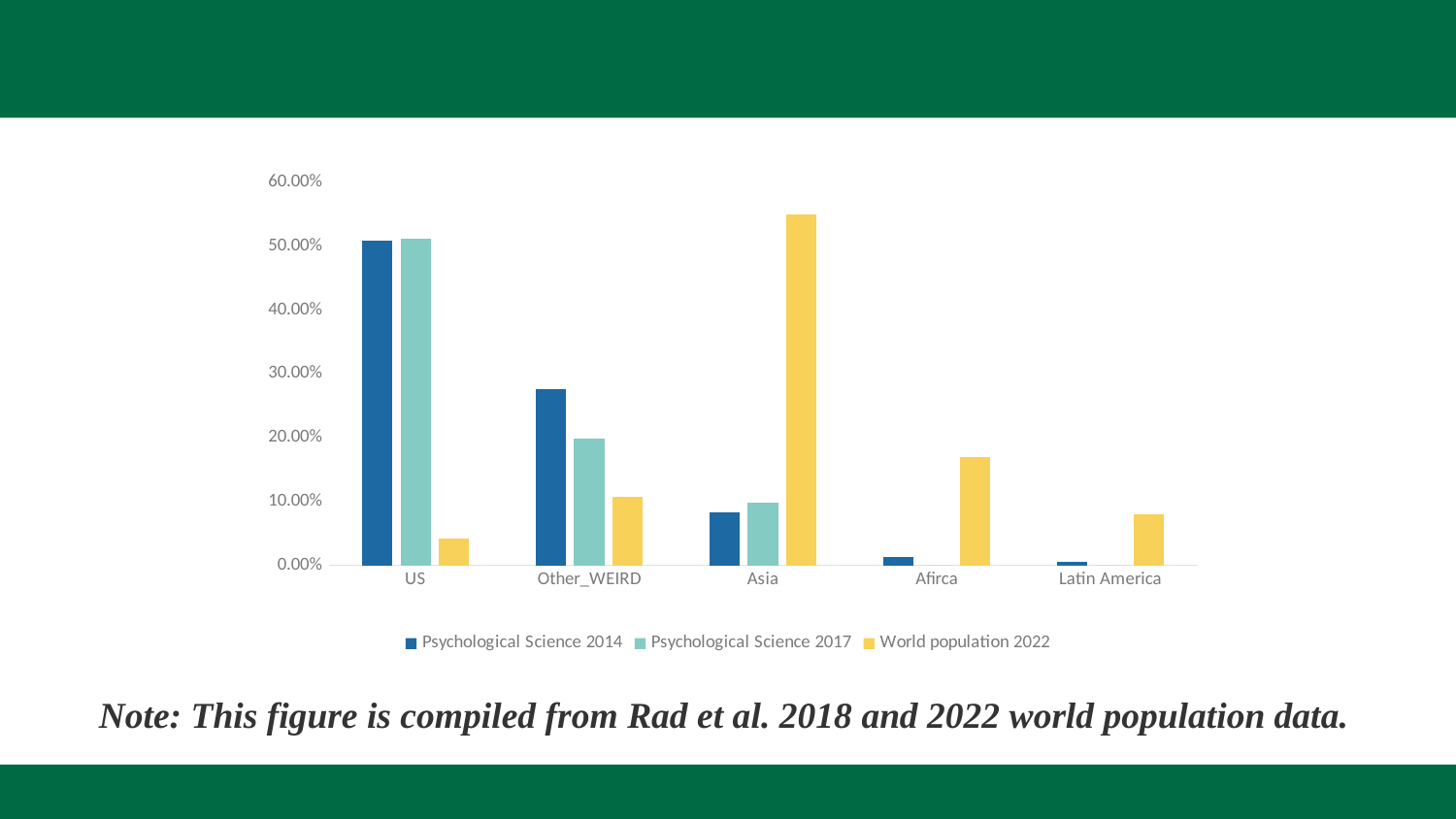

Research background

### Chart

| Category | Psychological Science 2014 | Psychological Science 2017 | World population 2022 |
|---|---|---|---|
| US | 0.508 | 0.511 | 0.0423 |
| Other_WEIRD | 0.276 | 0.198 | 0.1077 |
| Asia | 0.083 | 0.098 | 0.55 |
| Afirca | 0.013 | 0.0 | 0.17 |
| Latin America | 0.006 | 0.0 | 0.08 |
Note: This figure is compiled from Rad et al. 2018 and 2022 world population data.

华中师范大学研究生会